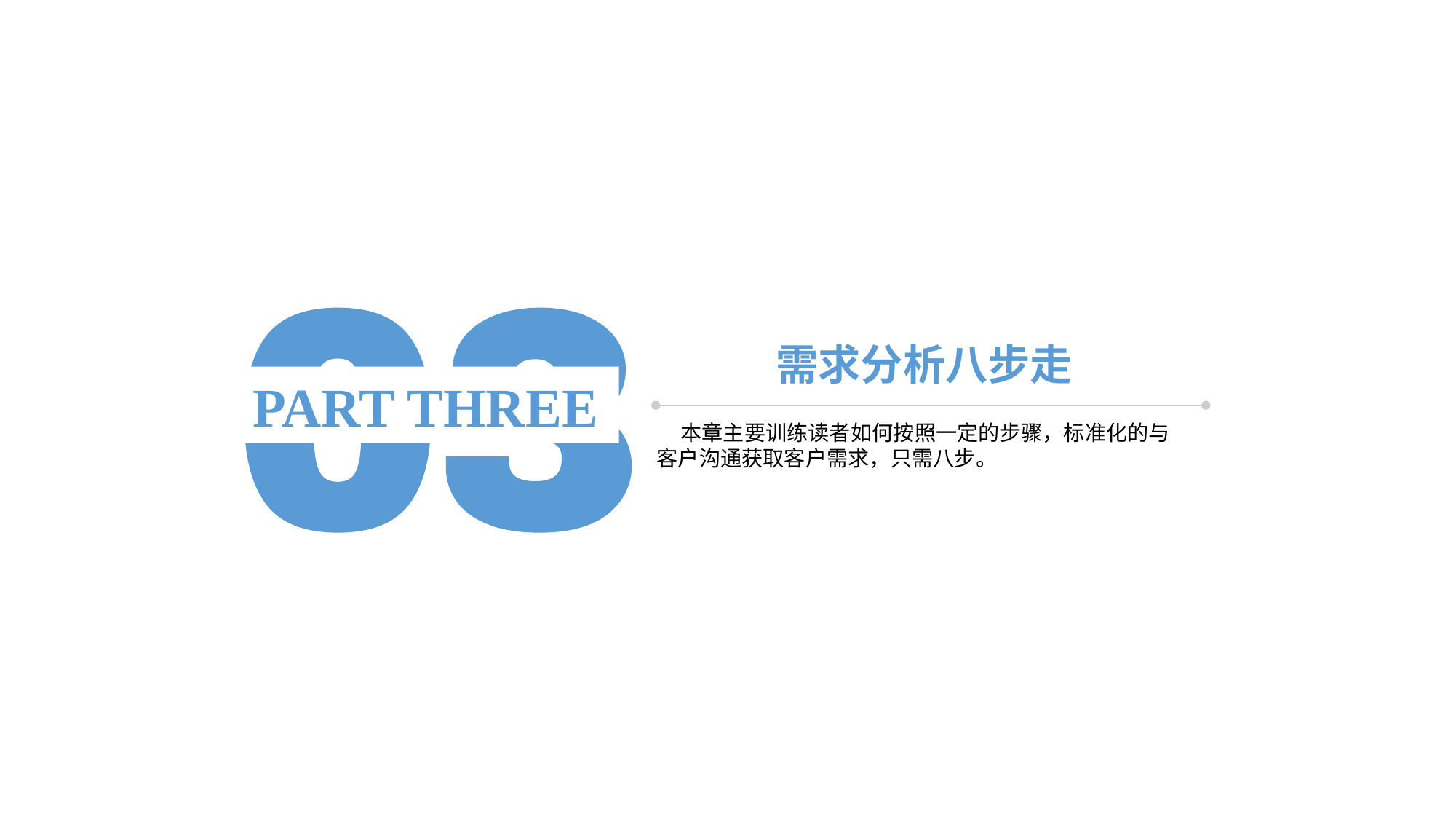

03
需求分析八步走
      PART THREE
    本章主要训练读者如何按照一定的步骤，标准化的与客户沟通获取客户需求，只需八步。